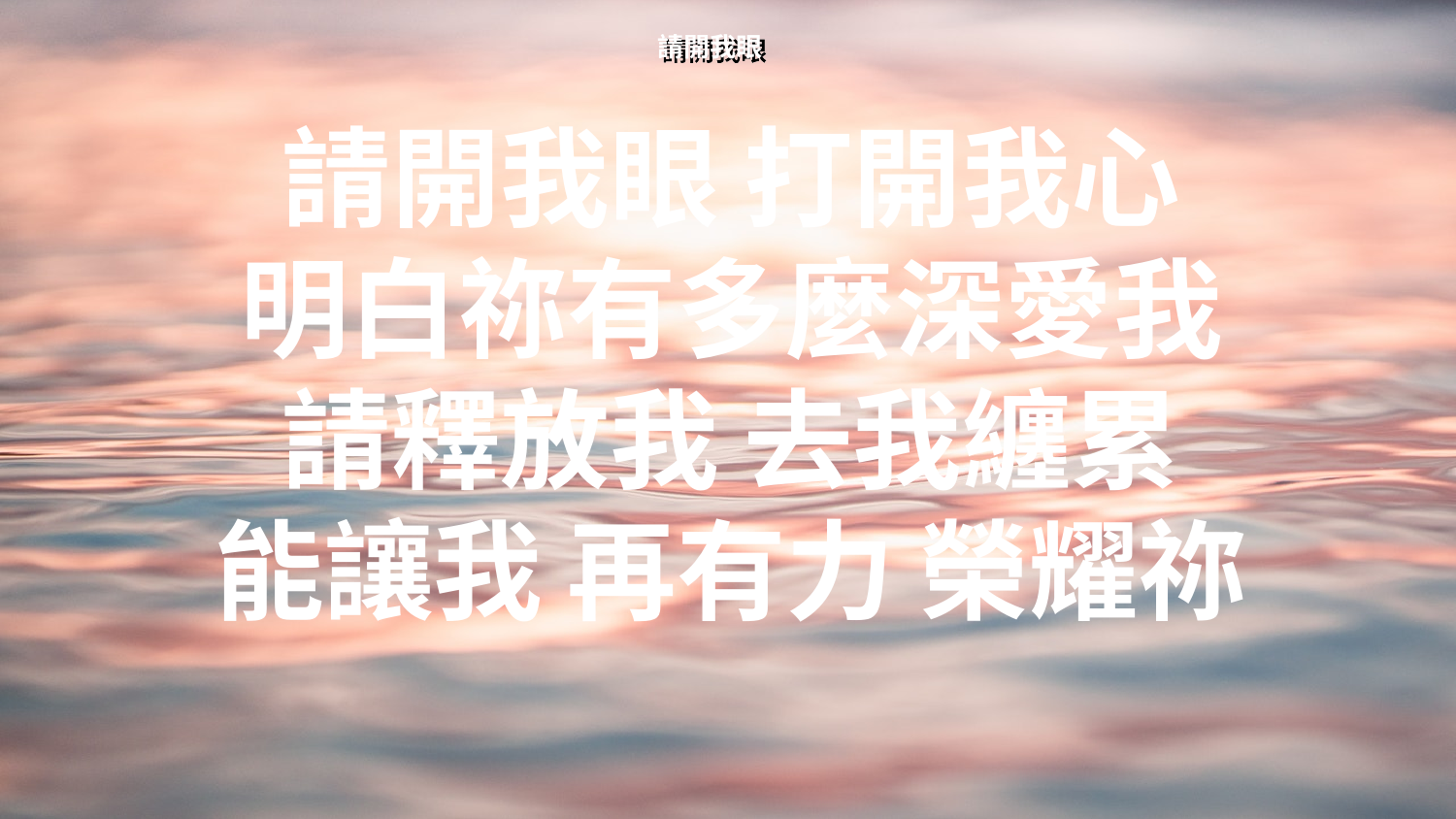

請開我眼
請開我眼 打開我心
明白祢有多麼深愛我
請釋放我 去我纏累
能讓我 再有力 榮耀祢

Verse 1